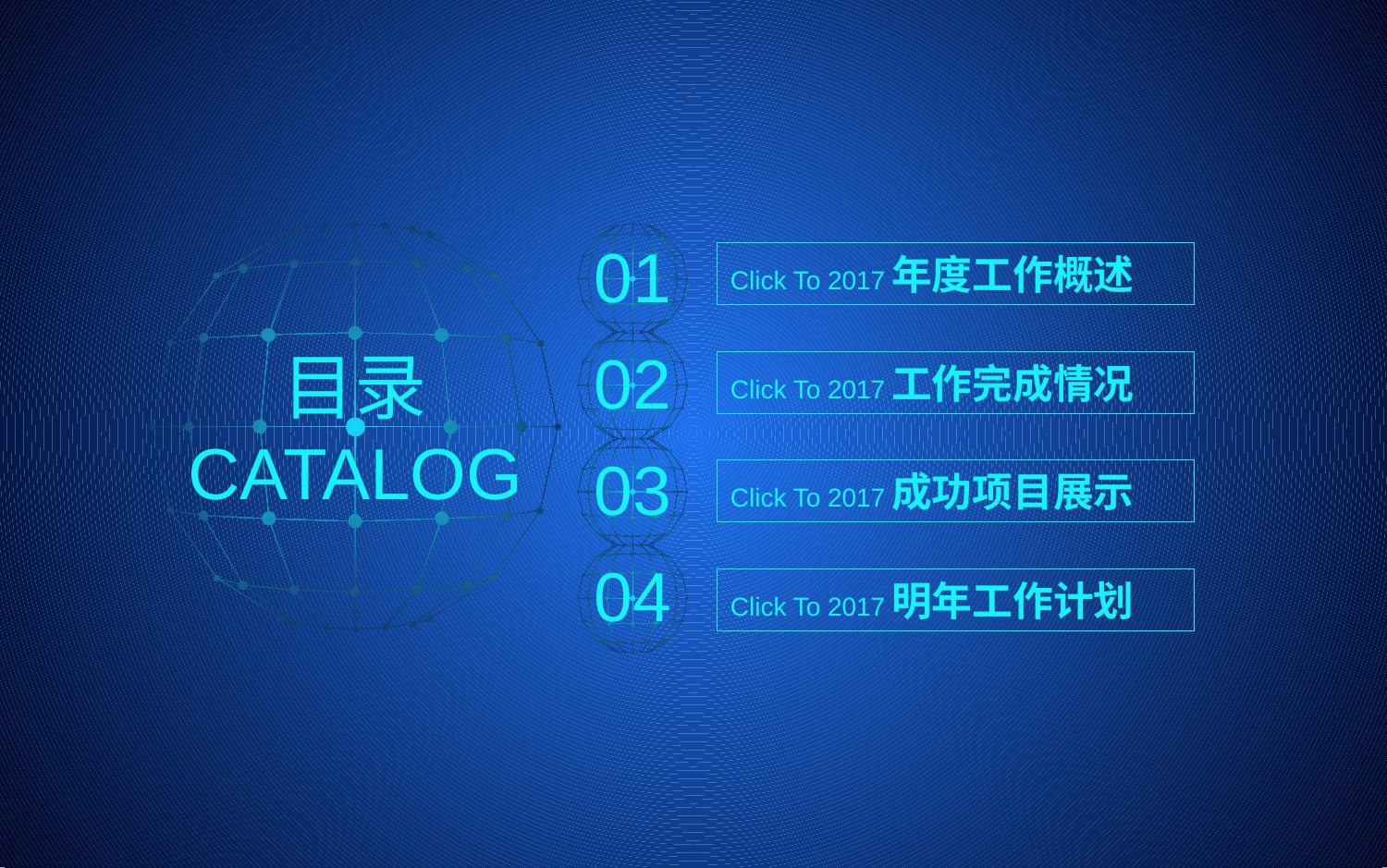

01
Click To 2017年度工作概述

02
目录
CATALOG
Click To 2017工作完成情况

03
Click To 2017成功项目展示

04
Click To 2017明年工作计划